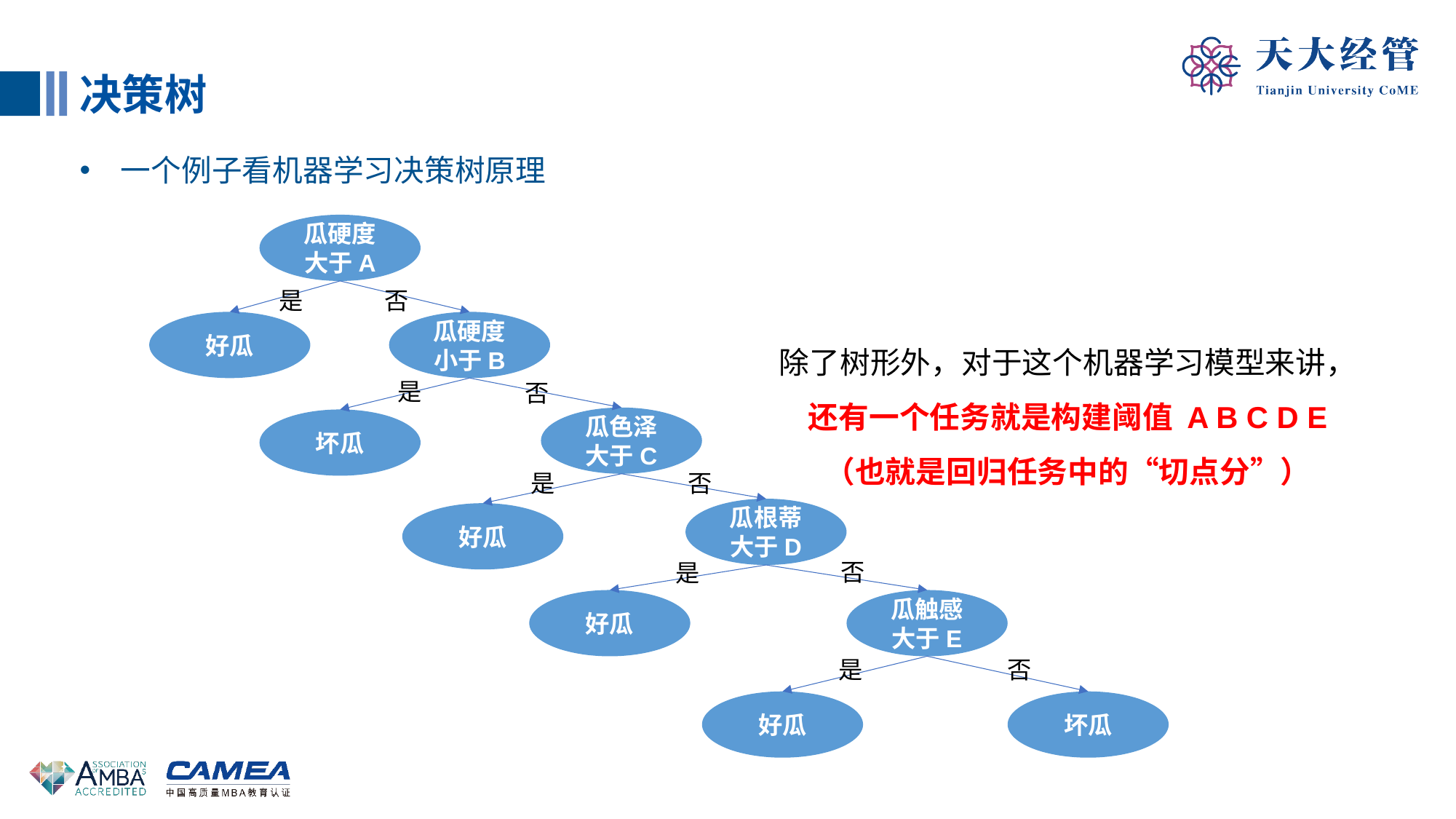

决策树

一个例子看机器学习决策树原理
瓜硬度
大于A
否
是
好瓜
瓜硬度
小于B
除了树形外，对于这个机器学习模型来讲，还有一个任务就是构建阈值 A B C D E
（也就是回归任务中的“切点分”）
是
否
瓜色泽
大于C
坏瓜
是
否
瓜根蒂大于D
好瓜
否
是
好瓜
瓜触感大于E
是
否
好瓜
坏瓜